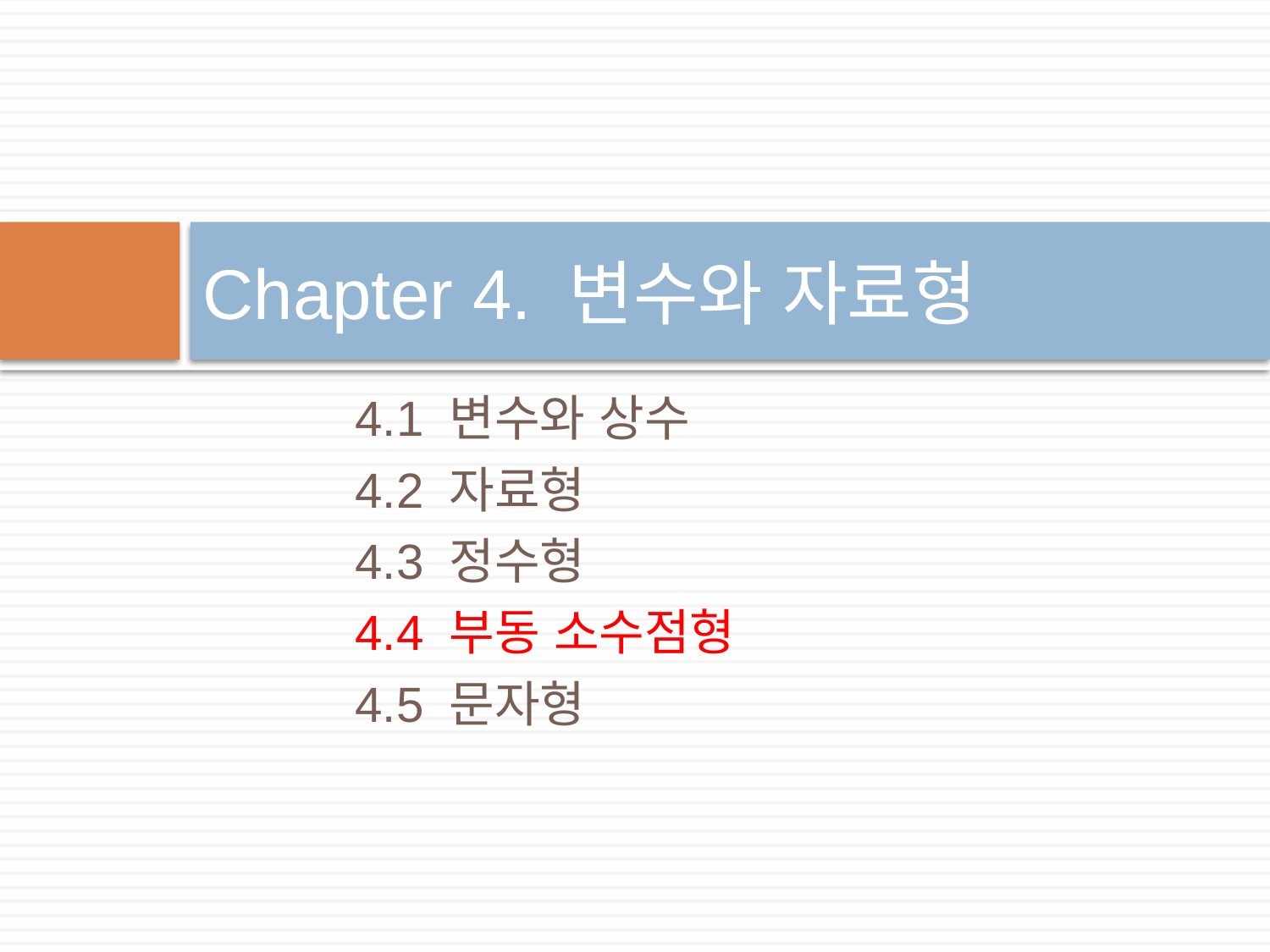

# Chapter 4. 변수와 자료형
4.1 변수와 상수
4.2 자료형
4.3 정수형
4.4 부동 소수점형
4.5 문자형